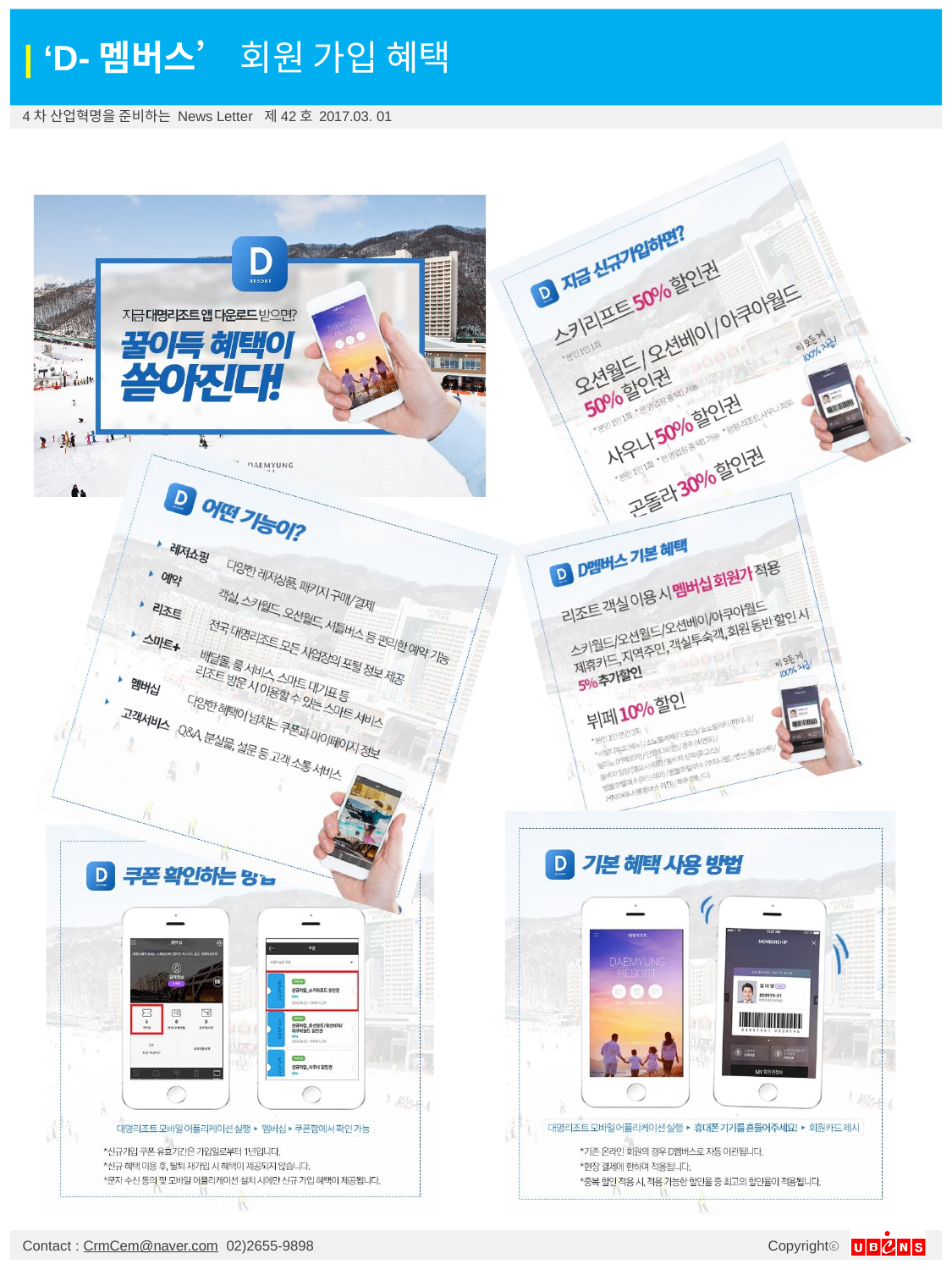

| ‘D-멤버스’ 회원 가입 혜택
4차 산업혁명을 준비하는 News Letter  제42호 2017.03. 01

Contact : CrmCem@naver.com 02)2655-9898
Copyrightⓒ